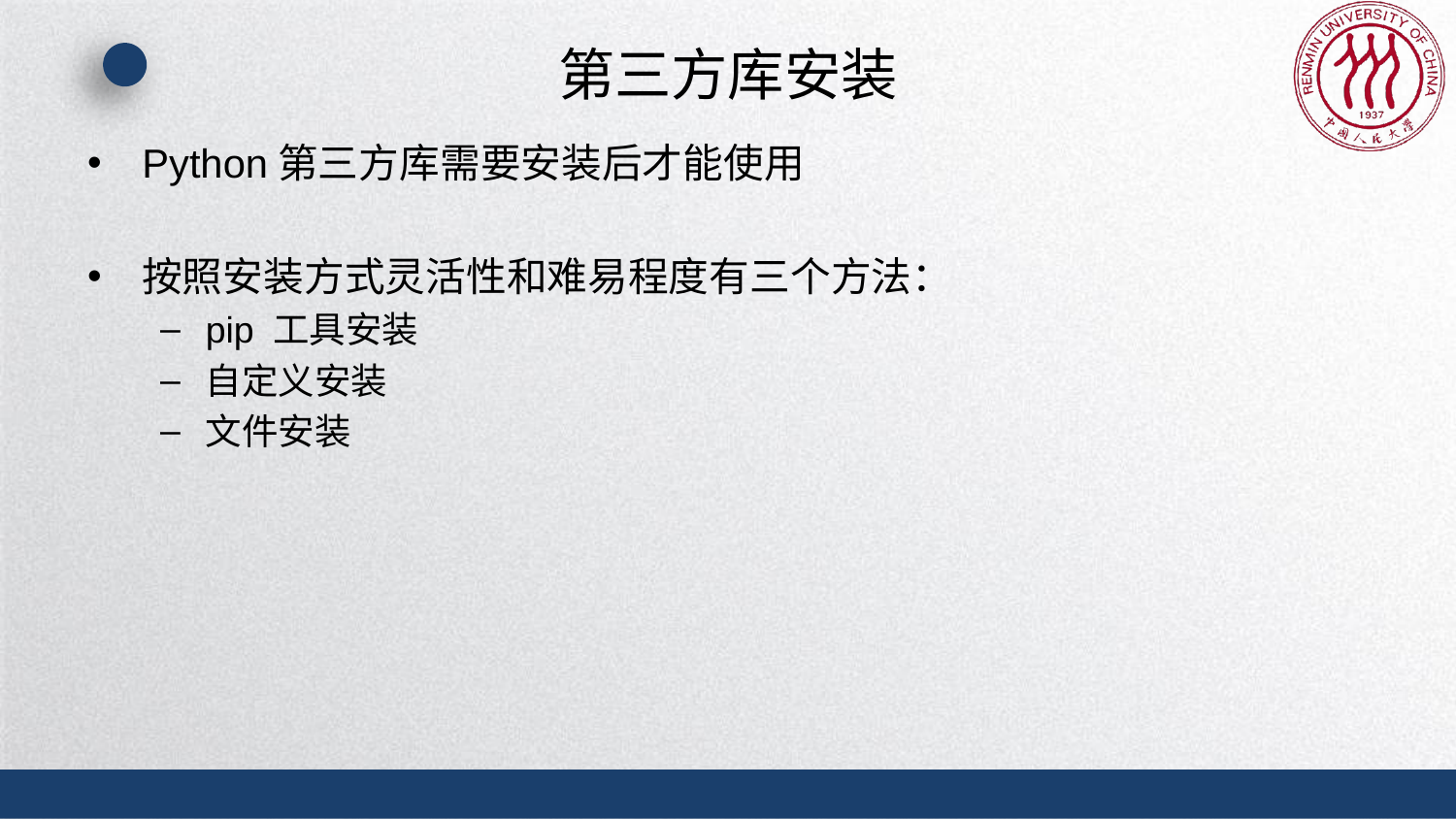

# 第三方库安装
Python第三方库需要安装后才能使用

按照安装方式灵活性和难易程度有三个方法：
pip 工具安装
自定义安装
文件安装